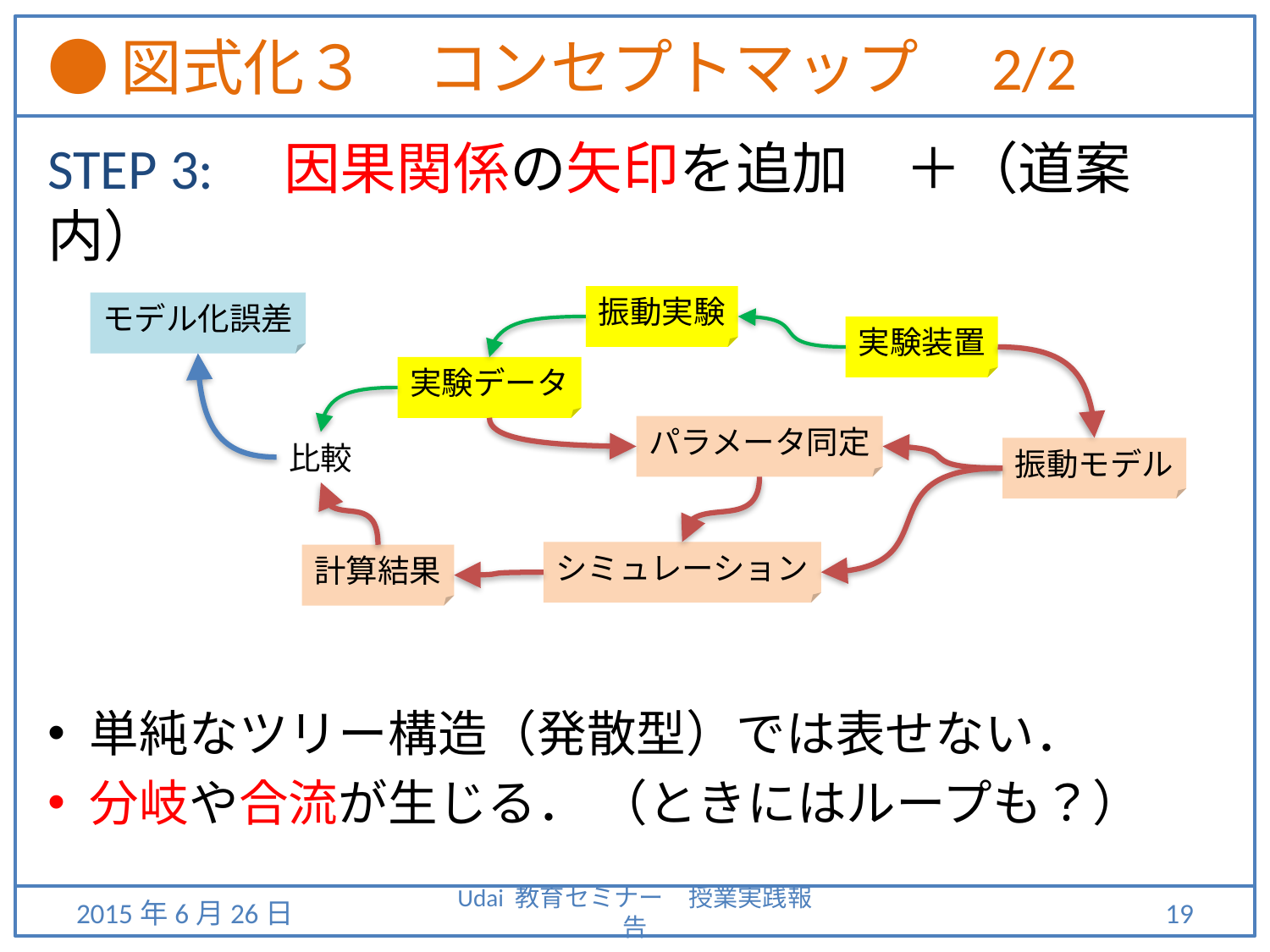

# ●図式化３　コンセプトマップ　2/2
STEP 3:　因果関係の矢印を追加　＋（道案内）
振動実験
モデル化誤差
実験装置
実験データ
パラメータ同定
比較
振動モデル
シミュレーション
計算結果
単純なツリー構造（発散型）では表せない．
分岐や合流が生じる． （ときにはループも？）
2015年6月26日
Udai 教育セミナー　授業実践報告
19